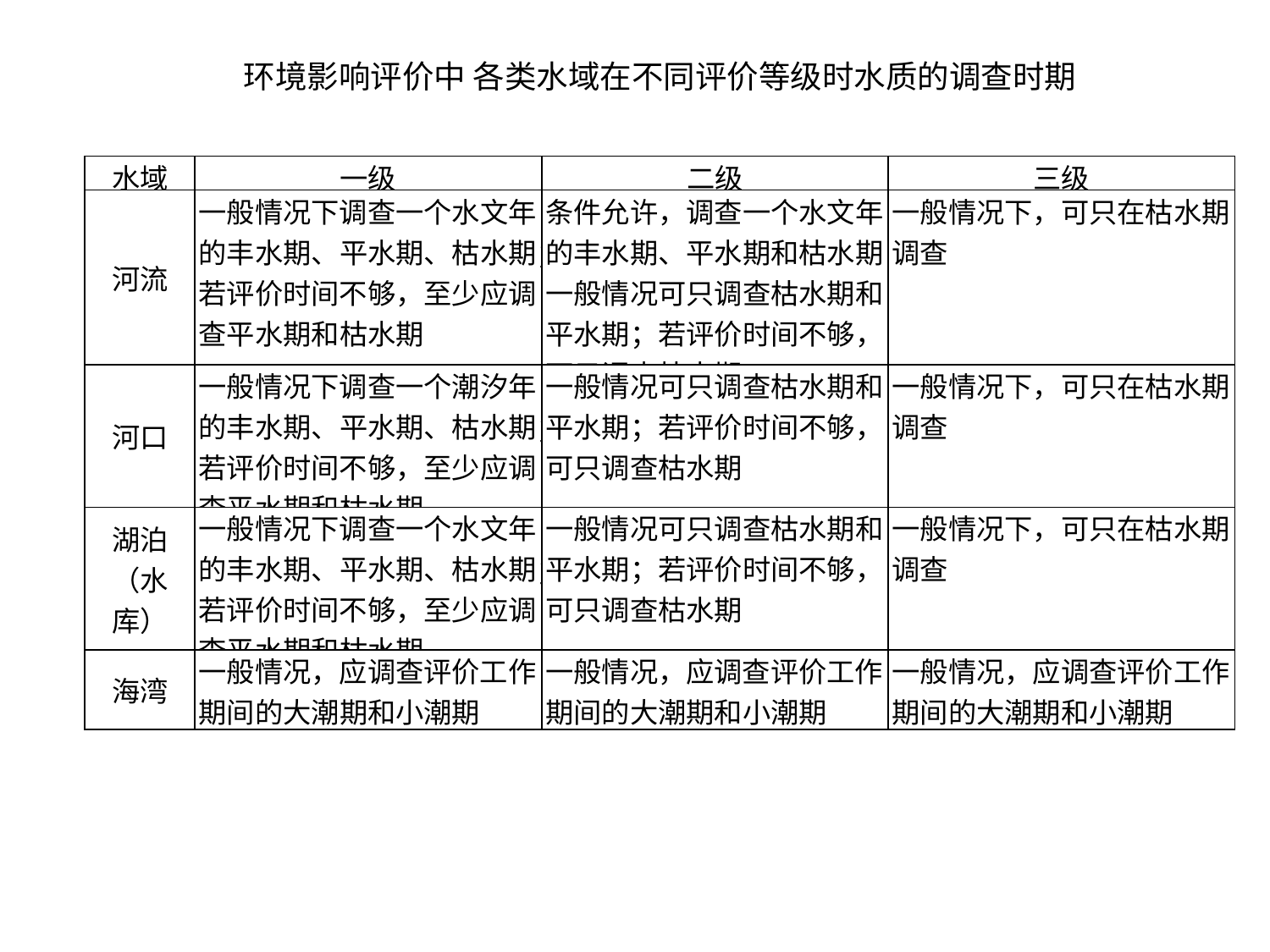

# 环境影响评价中 各类水域在不同评价等级时水质的调查时期
| 水域 | 一级 | 二级 | 三级 |
| --- | --- | --- | --- |
| 河流 | 一般情况下调查一个水文年的丰水期、平水期、枯水期；若评价时间不够，至少应调查平水期和枯水期 | 条件允许，调查一个水文年的丰水期、平水期和枯水期；一般情况可只调查枯水期和平水期；若评价时间不够，可只调查枯水期 | 一般情况下，可只在枯水期调查 |
| 河口 | 一般情况下调查一个潮汐年的丰水期、平水期、枯水期；若评价时间不够，至少应调查平水期和枯水期 | 一般情况可只调查枯水期和平水期；若评价时间不够，可只调查枯水期 | 一般情况下，可只在枯水期调查 |
| 湖泊（水库） | 一般情况下调查一个水文年的丰水期、平水期、枯水期；若评价时间不够，至少应调查平水期和枯水期 | 一般情况可只调查枯水期和平水期；若评价时间不够，可只调查枯水期 | 一般情况下，可只在枯水期调查 |
| 海湾 | 一般情况，应调查评价工作期间的大潮期和小潮期 | 一般情况，应调查评价工作期间的大潮期和小潮期 | 一般情况，应调查评价工作期间的大潮期和小潮期 |